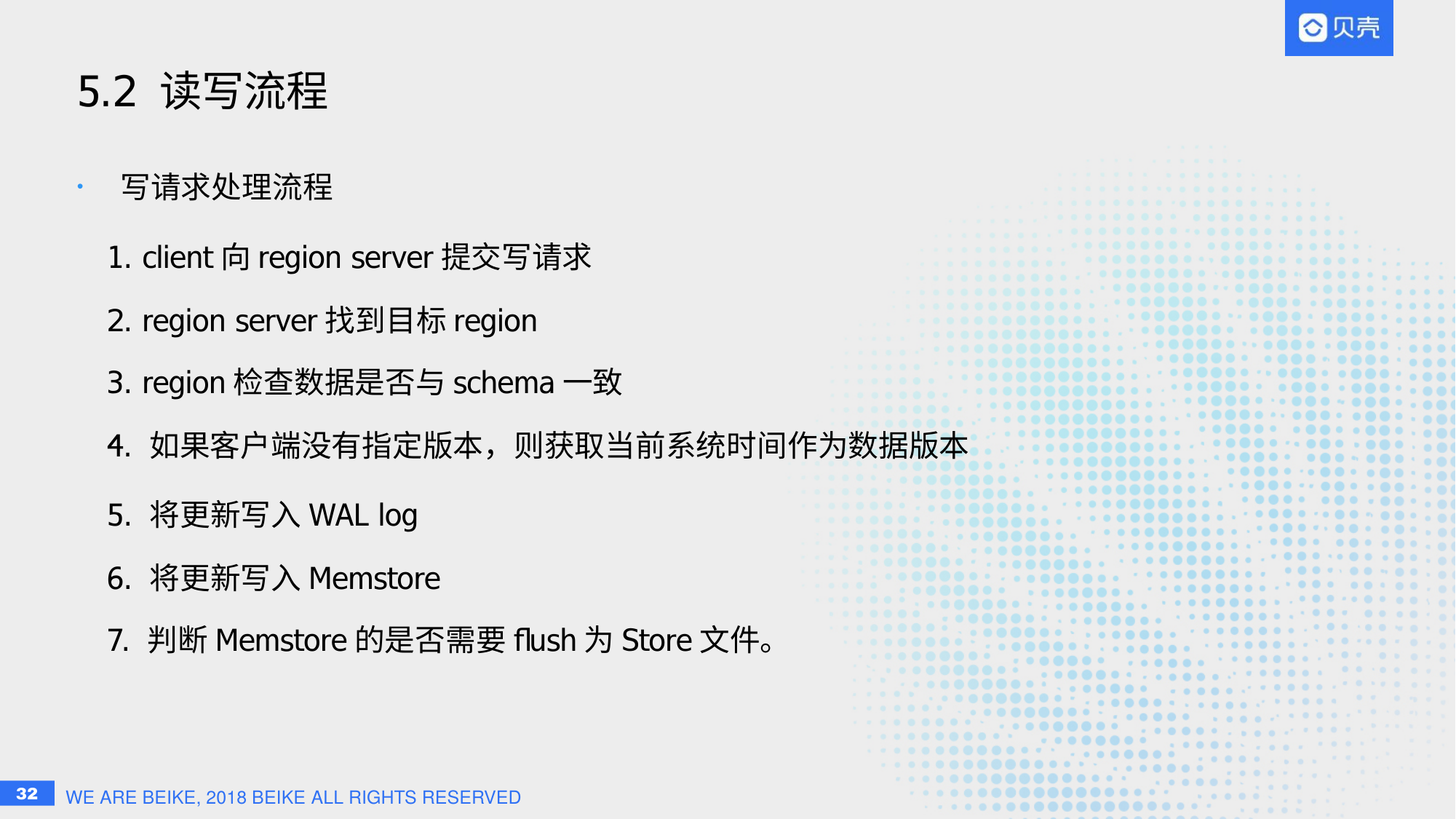

# 5.2 读写流程
   写请求处理流程
1. client向region server提交写请求
2. region server找到目标region
3. region检查数据是否与schema一致
4. 如果客户端没有指定版本，则获取当前系统时间作为数据版本
5. 将更新写入WAL log
6. 将更新写入Memstore
7. 判断Memstore的是否需要flush为Store文件。